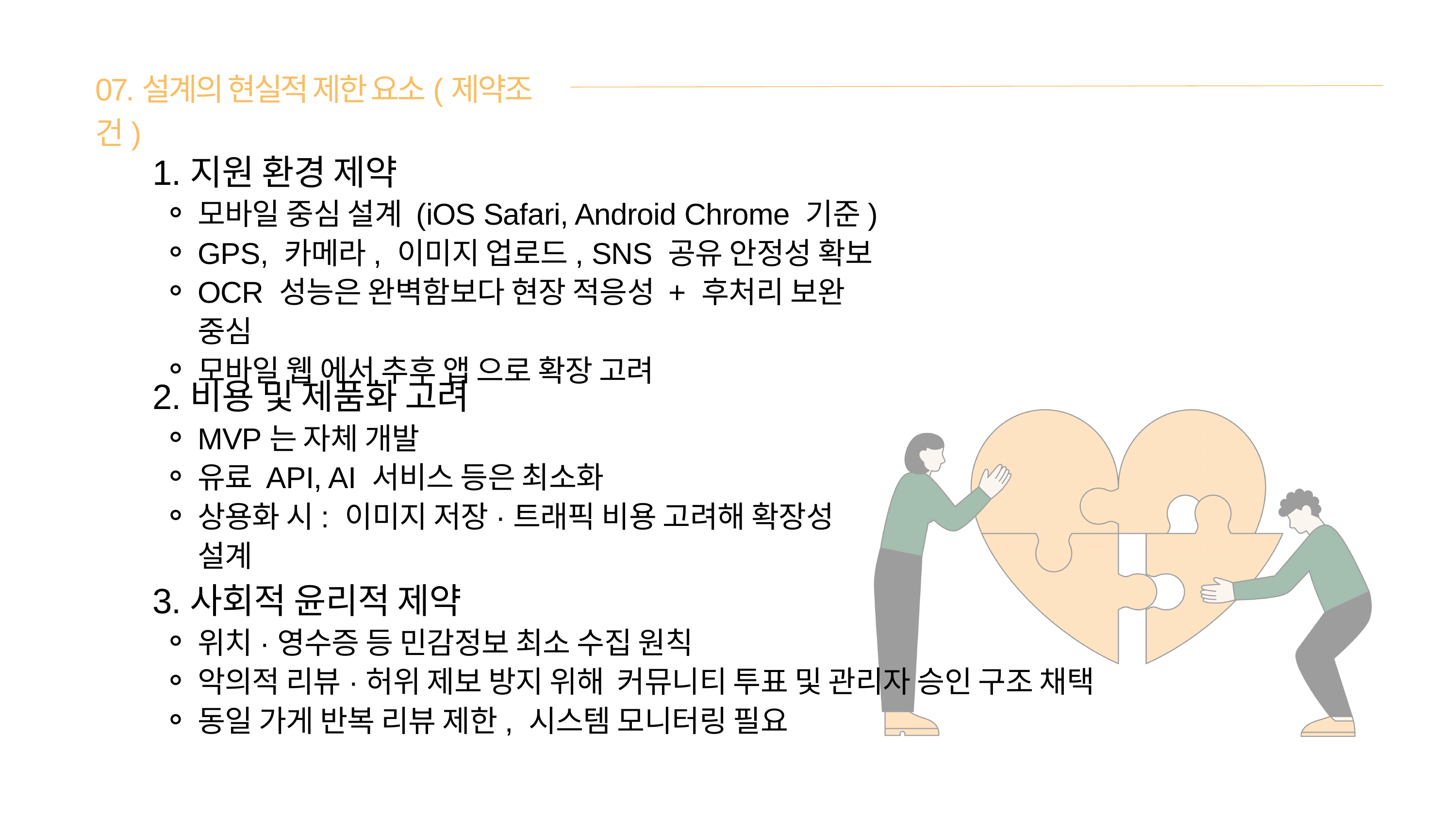

07.설계의 현실적 제한 요소(제약조건)

      1.지원 환경 제약
모바일 중심 설계 (iOS Safari, Android Chrome 기준)
GPS, 카메라, 이미지 업로드, SNS 공유 안정성 확보
OCR 성능은 완벽함보다 현장 적응성 + 후처리 보완 중심
모바일 웹 에서 추후 앱 으로 확장 고려
      2.비용 및 제품화 고려
MVP는 자체 개발
유료 API, AI 서비스 등은 최소화
상용화 시: 이미지 저장·트래픽 비용 고려해 확장성 설계

      3.사회적 윤리적 제약
위치·영수증 등 민감정보 최소 수집 원칙
악의적 리뷰·허위 제보 방지 위해  커뮤니티 투표 및 관리자 승인 구조 채택
동일 가게 반복 리뷰 제한, 시스템 모니터링 필요